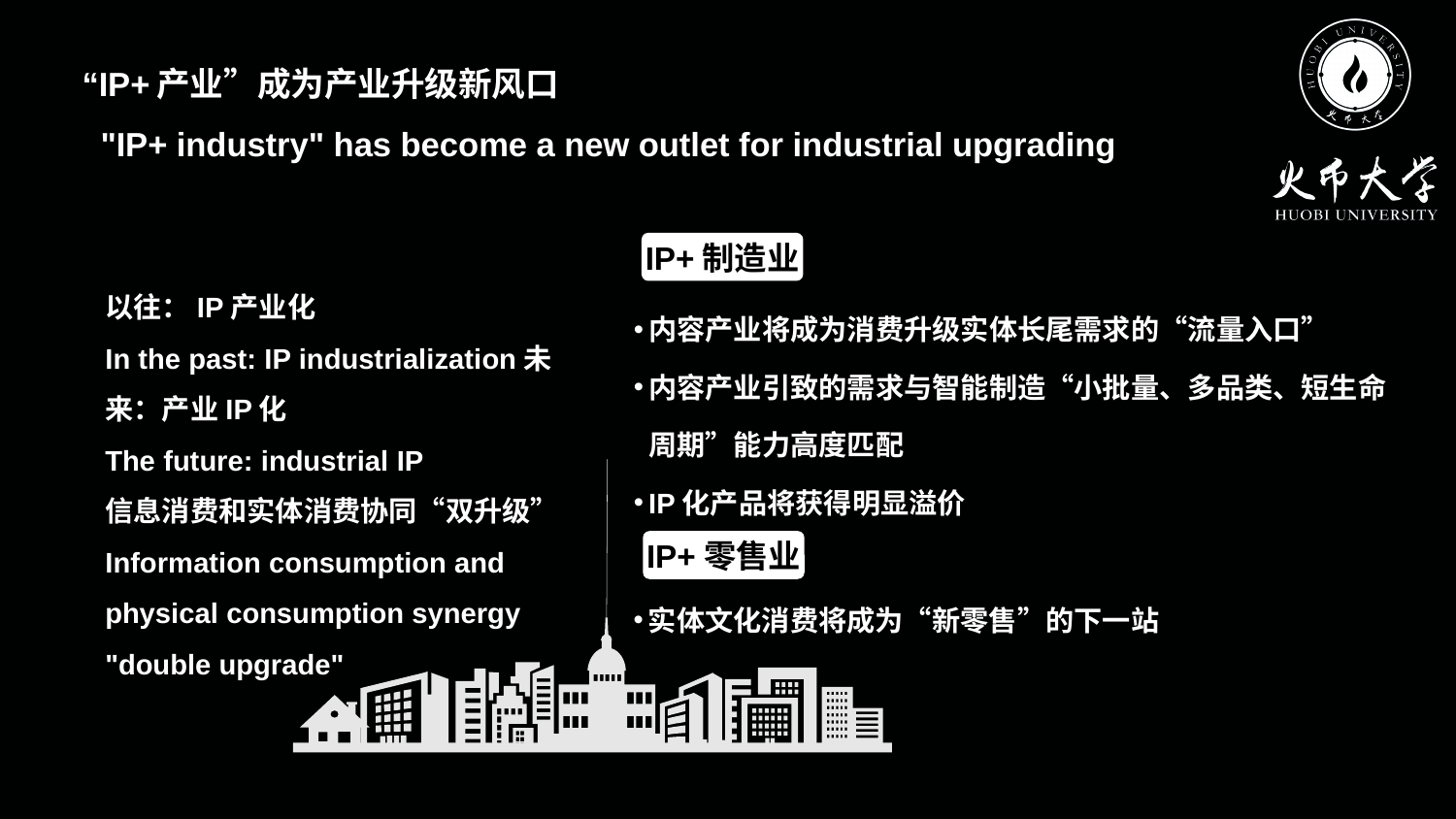

“IP+产业”成为产业升级新风口
  "IP+ industry" has become a new outlet for industrial upgrading
IP+制造业
内容产业将成为消费升级实体长尾需求的“流量入口”
内容产业引致的需求与智能制造“小批量、多品类、短生命周期”能力高度匹配
IP化产品将获得明显溢价

以往：IP产业化
In the past: IP industrialization未来：产业IP化
The future: industrial IP
信息消费和实体消费协同“双升级”
Information consumption and physical consumption synergy "double upgrade"
IP+零售业
实体文化消费将成为“新零售”的下一站